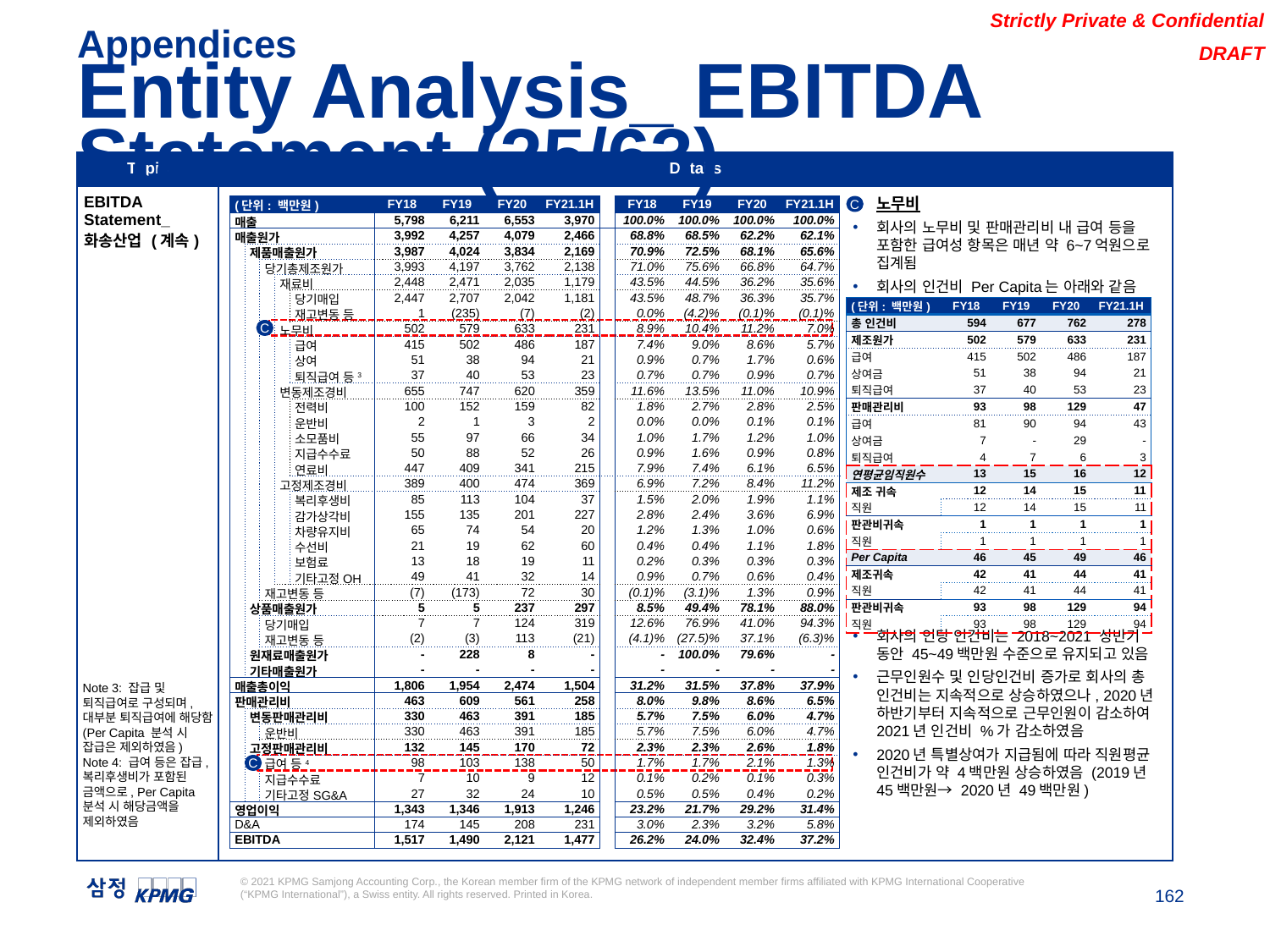

Appendices
Entity Analysis_ EBITDA Statement (25/63)
| Topic | Details |
| --- | --- |
| EBITDA Statement\_ 화송산업 (계속) |  |
노무비
회사의 노무비 및 판매관리비 내 급여 등을 포함한 급여성 항목은 매년 약 6~7억원으로 집계됨
회사의 인건비 Per Capita는 아래와 같음

회사의 인당 인건비는 2018~2021 상반기 동안 45~49백만원 수준으로 유지되고 있음
근무인원수 및 인당인건비 증가로 회사의 총 인건비는 지속적으로 상승하였으나, 2020년 하반기부터 지속적으로 근무인원이 감소하여 2021년 인건비 %가 감소하였음
2020년 특별상여가 지급됨에 따라 직원평균 인건비가 약 4백만원 상승하였음 (2019년 45백만원→ 2020년 49백만원)

| (단위: 백만원) |  |  |  |  | FY18 | FY19 | FY20 | FY21.1H |  | FY18 | FY19 | FY20 | FY21.1H |
| --- | --- | --- | --- | --- | --- | --- | --- | --- | --- | --- | --- | --- | --- |
| 매출 |  |  |  |  | 5,798 | 6,211 | 6,553 | 3,970 |  | 100.0% | 100.0% | 100.0% | 100.0% |
| 매출원가 |  |  |  |  | 3,992 | 4,257 | 4,079 | 2,466 |  | 68.8% | 68.5% | 62.2% | 62.1% |
|  | 제품매출원가 |  |  |  | 3,987 | 4,024 | 3,834 | 2,169 |  | 70.9% | 72.5% | 68.1% | 65.6% |
|  |  | 당기총제조원가 |  |  | 3,993 | 4,197 | 3,762 | 2,138 |  | 71.0% | 75.6% | 66.8% | 64.7% |
|  |  |  | 재료비 |  | 2,448 | 2,471 | 2,035 | 1,179 |  | 43.5% | 44.5% | 36.2% | 35.6% |
|  |  |  |  | 당기매입 | 2,447 | 2,707 | 2,042 | 1,181 |  | 43.5% | 48.7% | 36.3% | 35.7% |
|  |  |  |  | 재고변동 등 | 1 | (235) | (7) | (2) |  | 0.0% | (4.2)% | (0.1)% | (0.1)% |
|  |  |  | 노무비 |  | 502 | 579 | 633 | 231 |  | 8.9% | 10.4% | 11.2% | 7.0% |
|  |  |  |  | 급여 | 415 | 502 | 486 | 187 |  | 7.4% | 9.0% | 8.6% | 5.7% |
|  |  |  |  | 상여 | 51 | 38 | 94 | 21 |  | 0.9% | 0.7% | 1.7% | 0.6% |
|  |  |  |  | 퇴직급여 등3 | 37 | 40 | 53 | 23 |  | 0.7% | 0.7% | 0.9% | 0.7% |
|  |  |  | 변동제조경비 |  | 655 | 747 | 620 | 359 |  | 11.6% | 13.5% | 11.0% | 10.9% |
|  |  |  |  | 전력비 | 100 | 152 | 159 | 82 |  | 1.8% | 2.7% | 2.8% | 2.5% |
|  |  |  |  | 운반비 | 2 | 1 | 3 | 2 |  | 0.0% | 0.0% | 0.1% | 0.1% |
|  |  |  |  | 소모품비 | 55 | 97 | 66 | 34 |  | 1.0% | 1.7% | 1.2% | 1.0% |
|  |  |  |  | 지급수수료 | 50 | 88 | 52 | 26 |  | 0.9% | 1.6% | 0.9% | 0.8% |
|  |  |  |  | 연료비 | 447 | 409 | 341 | 215 |  | 7.9% | 7.4% | 6.1% | 6.5% |
|  |  |  | 고정제조경비 |  | 389 | 400 | 474 | 369 |  | 6.9% | 7.2% | 8.4% | 11.2% |
|  |  |  |  | 복리후생비 | 85 | 113 | 104 | 37 |  | 1.5% | 2.0% | 1.9% | 1.1% |
|  |  |  |  | 감가상각비 | 155 | 135 | 201 | 227 |  | 2.8% | 2.4% | 3.6% | 6.9% |
|  |  |  |  | 차량유지비 | 65 | 74 | 54 | 20 |  | 1.2% | 1.3% | 1.0% | 0.6% |
|  |  |  |  | 수선비 | 21 | 19 | 62 | 60 |  | 0.4% | 0.4% | 1.1% | 1.8% |
|  |  |  |  | 보험료 | 13 | 18 | 19 | 11 |  | 0.2% | 0.3% | 0.3% | 0.3% |
|  |  |  |  | 기타고정OH | 49 | 41 | 32 | 14 |  | 0.9% | 0.7% | 0.6% | 0.4% |
|  |  | 재고변동 등 |  |  | (7) | (173) | 72 | 30 |  | (0.1)% | (3.1)% | 1.3% | 0.9% |
|  | 상품매출원가 |  |  |  | 5 | 5 | 237 | 297 |  | 8.5% | 49.4% | 78.1% | 88.0% |
|  |  | 당기매입 |  |  | 7 | 7 | 124 | 319 |  | 12.6% | 76.9% | 41.0% | 94.3% |
|  |  | 재고변동 등 |  |  | (2) | (3) | 113 | (21) |  | (4.1)% | (27.5)% | 37.1% | (6.3)% |
|  | 원재료매출원가 |  |  |  | - | 228 | 8 | - |  | - | 100.0% | 79.6% | - |
|  | 기타매출원가 |  |  |  | - | - | - | - |  | - | - | - | - |
| 매출총이익 |  |  |  |  | 1,806 | 1,954 | 2,474 | 1,504 |  | 31.2% | 31.5% | 37.8% | 37.9% |
| 판매관리비 |  |  |  |  | 463 | 609 | 561 | 258 |  | 8.0% | 9.8% | 8.6% | 6.5% |
|  | 변동판매관리비 |  |  |  | 330 | 463 | 391 | 185 |  | 5.7% | 7.5% | 6.0% | 4.7% |
|  |  | 운반비 |  |  | 330 | 463 | 391 | 185 |  | 5.7% | 7.5% | 6.0% | 4.7% |
|  | 고정판매관리비 |  |  |  | 132 | 145 | 170 | 72 |  | 2.3% | 2.3% | 2.6% | 1.8% |
|  |  | 급여 등4 |  |  | 98 | 103 | 138 | 50 |  | 1.7% | 1.7% | 2.1% | 1.3% |
|  |  | 지급수수료 |  |  | 7 | 10 | 9 | 12 |  | 0.1% | 0.2% | 0.1% | 0.3% |
|  |  | 기타고정SG&A |  |  | 27 | 32 | 24 | 10 |  | 0.5% | 0.5% | 0.4% | 0.2% |
| 영업이익 |  |  |  |  | 1,343 | 1,346 | 1,913 | 1,246 |  | 23.2% | 21.7% | 29.2% | 31.4% |
| D&A |  |  |  |  | 174 | 145 | 208 | 231 |  | 3.0% | 2.3% | 3.2% | 5.8% |
| EBITDA |  |  |  |  | 1,517 | 1,490 | 2,121 | 1,477 |  | 26.2% | 24.0% | 32.4% | 37.2% |
C
| (단위: 백만원) | FY18 | FY19 | FY20 | FY21.1H |
| --- | --- | --- | --- | --- |
| 총 인건비 | 594 | 677 | 762 | 278 |
| 제조원가 | 502 | 579 | 633 | 231 |
| 급여 | 415 | 502 | 486 | 187 |
| 상여금 | 51 | 38 | 94 | 21 |
| 퇴직급여 | 37 | 40 | 53 | 23 |
| 판매관리비 | 93 | 98 | 129 | 47 |
| 급여 | 81 | 90 | 94 | 43 |
| 상여금 | 7 | - | 29 | - |
| 퇴직급여 | 4 | 7 | 6 | 3 |
| 연평균임직원수 | 13 | 15 | 16 | 12 |
| 제조 귀속 | 12 | 14 | 15 | 11 |
| 직원 | 12 | 14 | 15 | 11 |
| 판관비귀속 | 1 | 1 | 1 | 1 |
| 직원 | 1 | 1 | 1 | 1 |
| Per Capita | 46 | 45 | 49 | 46 |
| 제조귀속 | 42 | 41 | 44 | 41 |
| 직원 | 42 | 41 | 44 | 41 |
| 판관비귀속 | 93 | 98 | 129 | 94 |
| 직원 | 93 | 98 | 129 | 94 |
C

Note 3: 잡급 및 퇴직급여로 구성되며, 대부분 퇴직급여에 해당함(Per Capita 분석 시 잡급은 제외하였음)
Note 4: 급여 등은 잡급, 복리후생비가 포함된 금액으로, Per Capita 분석 시 해당금액을 제외하였음
C